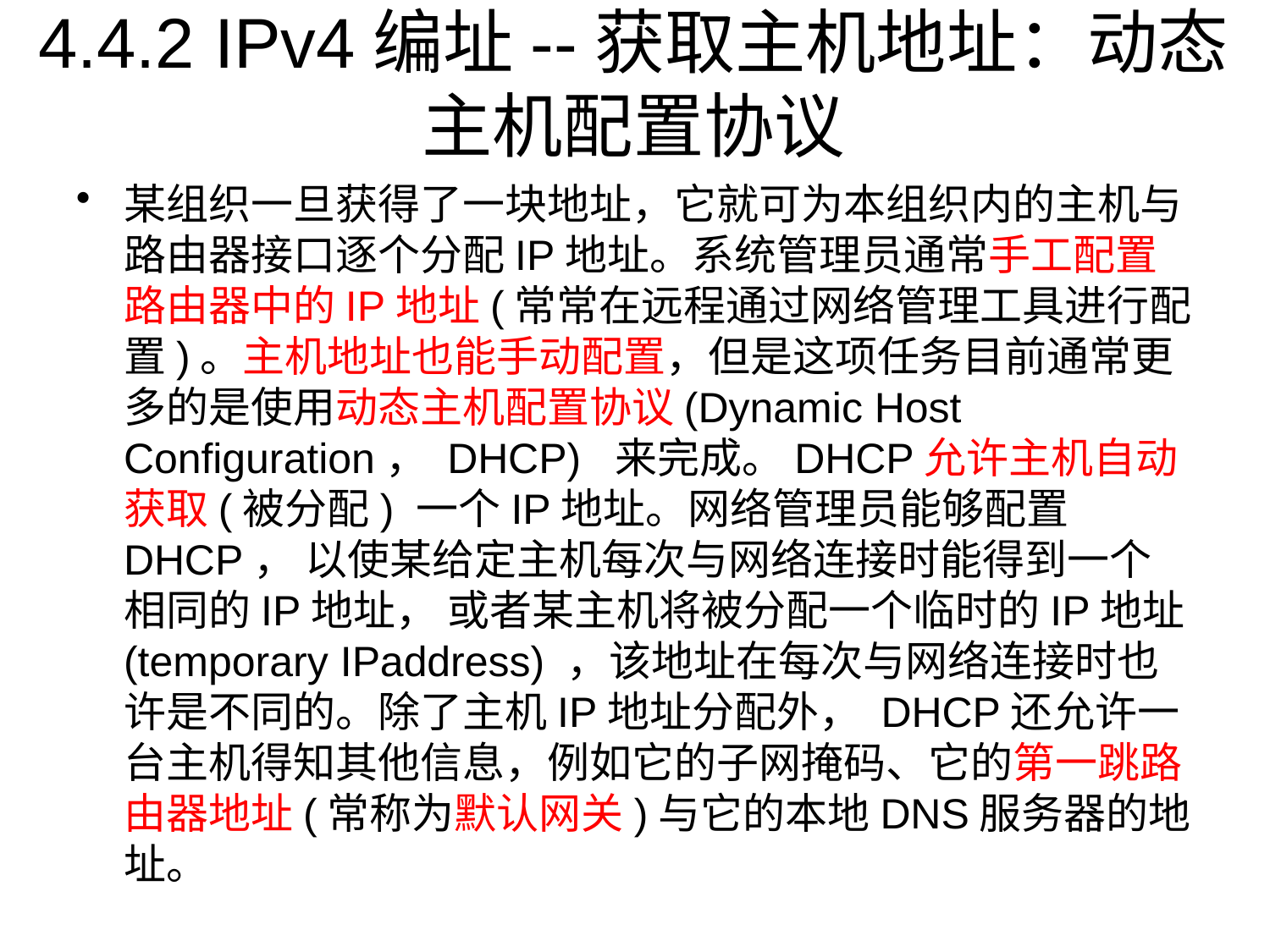

# 4.4.2 IPv4编址--获取主机地址：动态主机配置协议
某组织一旦获得了一块地址，它就可为本组织内的主机与路由器接口逐个分配IP地址。系统管理员通常手工配置路由器中的IP地址(常常在远程通过网络管理工具进行配置)。主机地址也能手动配置，但是这项任务目前通常更多的是使用动态主机配置协议(Dynamic Host Configuration， DHCP)  来完成。DHCP允许主机自动获取(被分配) 一个IP地址。网络管理员能够配置DHCP， 以使某给定主机每次与网络连接时能得到一个相同的IP地址， 或者某主机将被分配一个临时的IP地址(temporary IPaddress) ，该地址在每次与网络连接时也许是不同的。除了主机IP地址分配外， DHCP还允许一台主机得知其他信息，例如它的子网掩码、它的第一跳路由器地址(常称为默认网关)与它的本地DNS服务器的地址。